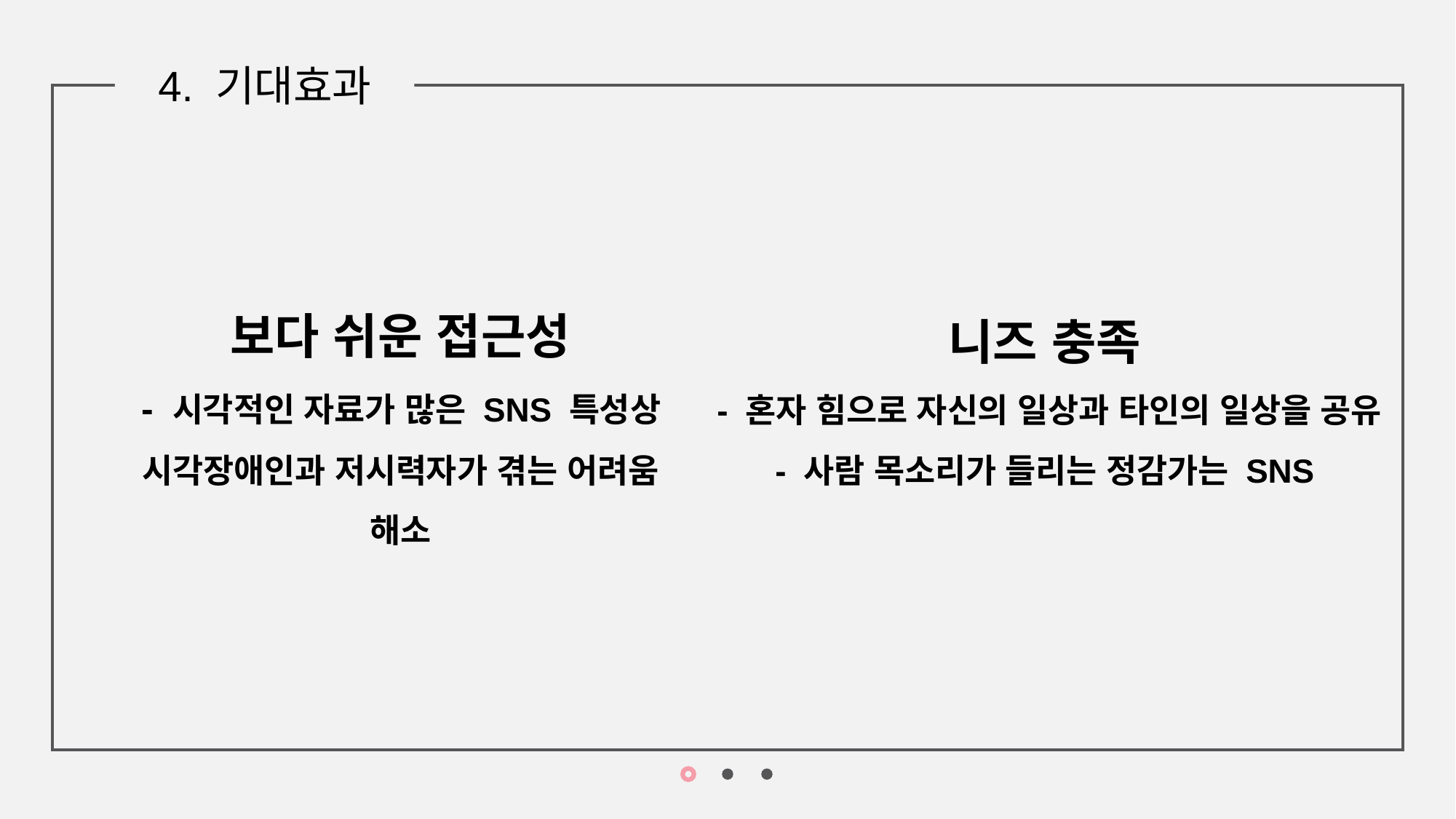

4. 기대효과

보다 쉬운 접근성
 - 시각적인 자료가 많은 SNS 특성상
시각장애인과 저시력자가 겪는 어려움 해소

니즈 충족
 - 혼자 힘으로 자신의 일상과 타인의 일상을 공유
- 사람 목소리가 들리는 정감가는 SNS